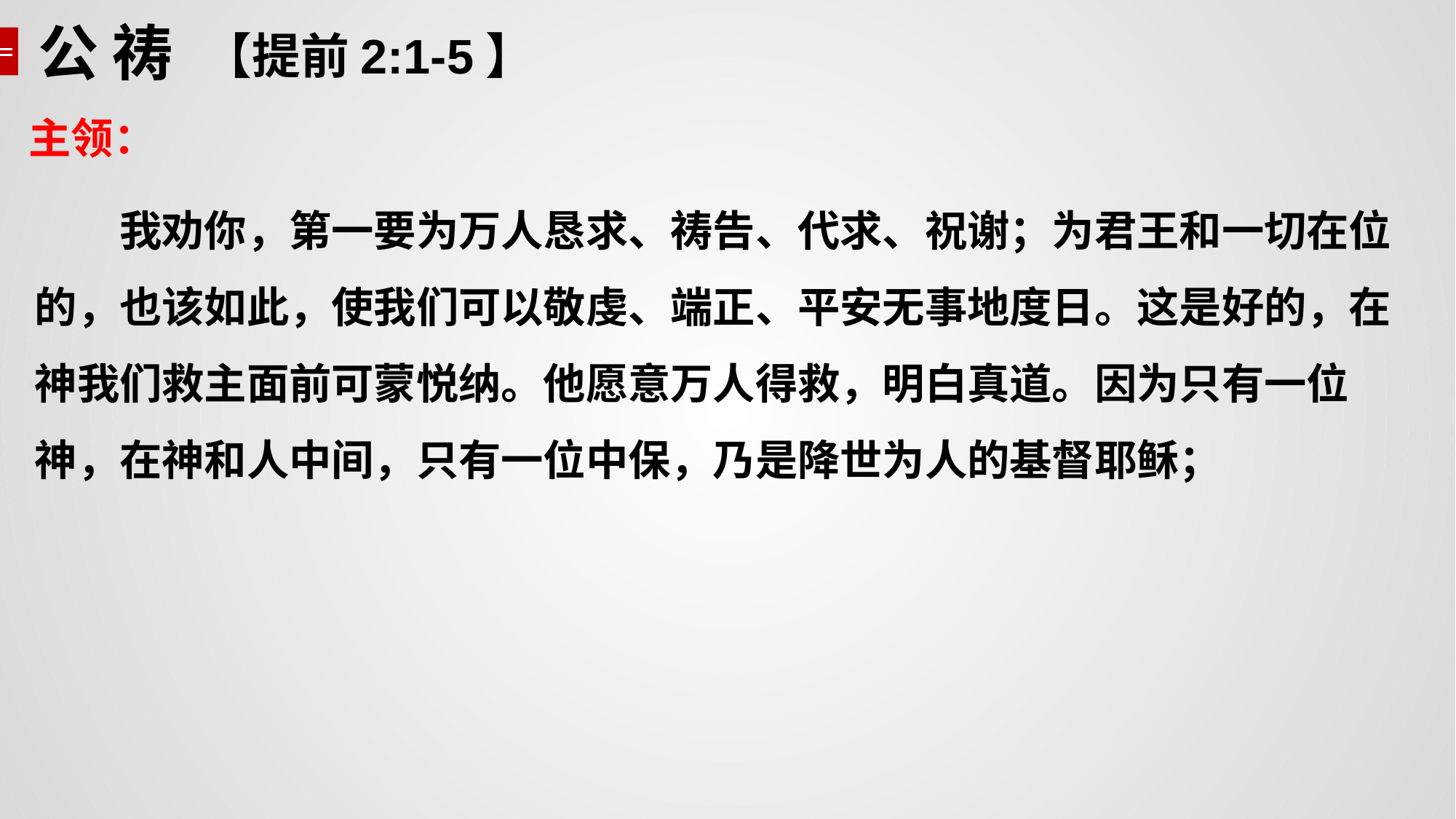

【提前2:1-5】
　　我劝你，第一要为万人恳求、祷告、代求、祝谢；为君王和一切在位的，也该如此，使我们可以敬虔、端正、平安无事地度日。这是好的，在神我们救主面前可蒙悦纳。他愿意万人得救，明白真道。因为只有一位神，在神和人中间，只有一位中保，乃是降世为人的基督耶稣；